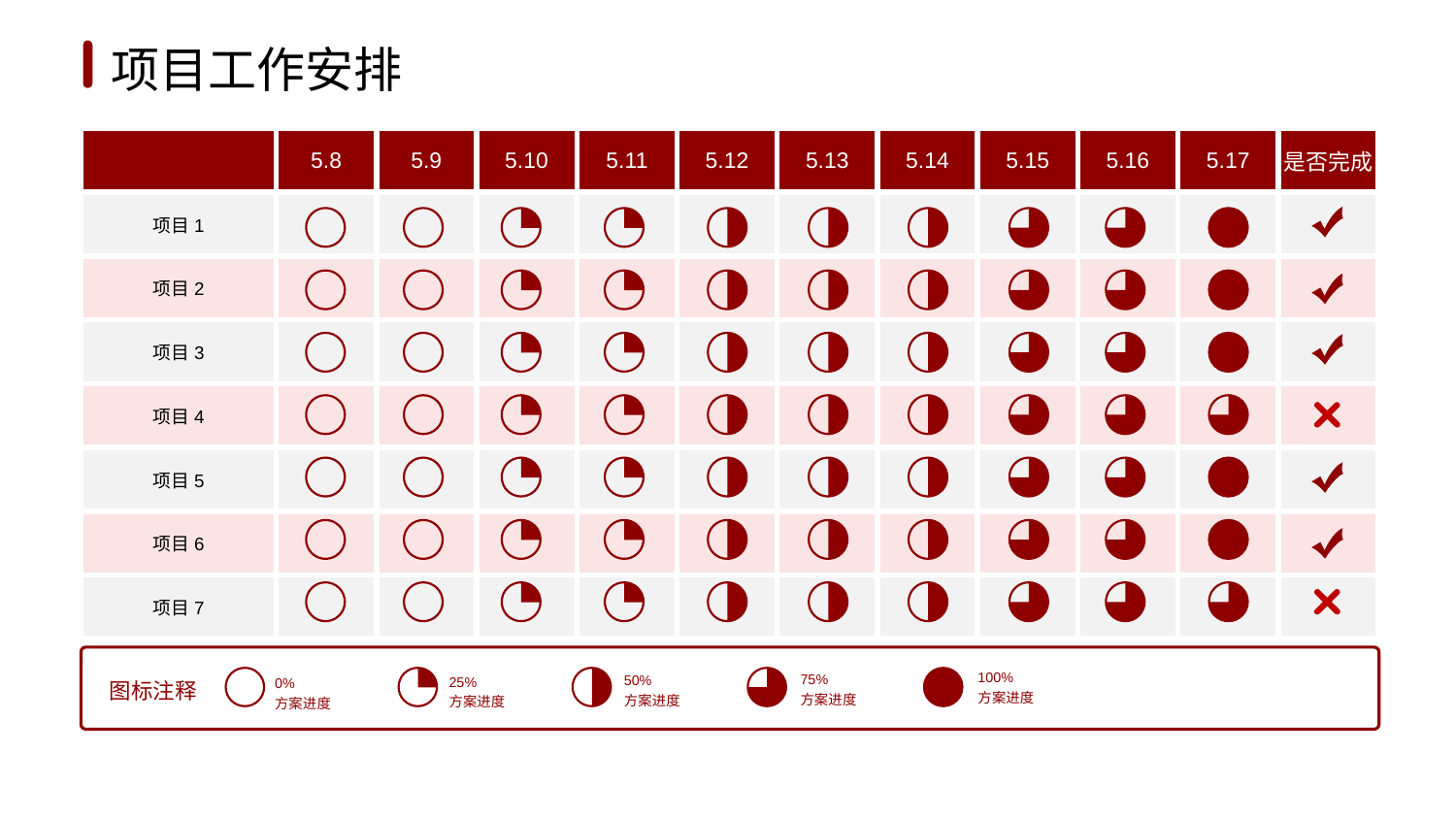

1
2
3
4
5
6
项目工作安排

|  | 5.8 | 5.9 | 5.10 | 5.11 | 5.12 | 5.13 | 5.14 | 5.15 | 5.16 | 5.17 | 是否完成 |
| --- | --- | --- | --- | --- | --- | --- | --- | --- | --- | --- | --- |
| 项目1 |  |  |  |  |  |  |  |  |  |  |  |
| 项目2 |  |  |  |  |  |  |  |  |  |  |  |
| 项目3 |  |  |  |  |  |  |  |  |  |  |  |
| 项目4 |  |  |  |  |  |  |  |  |  |  |  |
| 项目5 |  |  |  |  |  |  |  |  |  |  |  |
| 项目6 |  |  |  |  |  |  |  |  |  |  |  |
| 项目7 |  |  |  |  |  |  |  |  |  |  |  |

100%
方案进度

75%
方案进度

50%
方案进度

0%
方案进度

25%
方案进度
图标注释